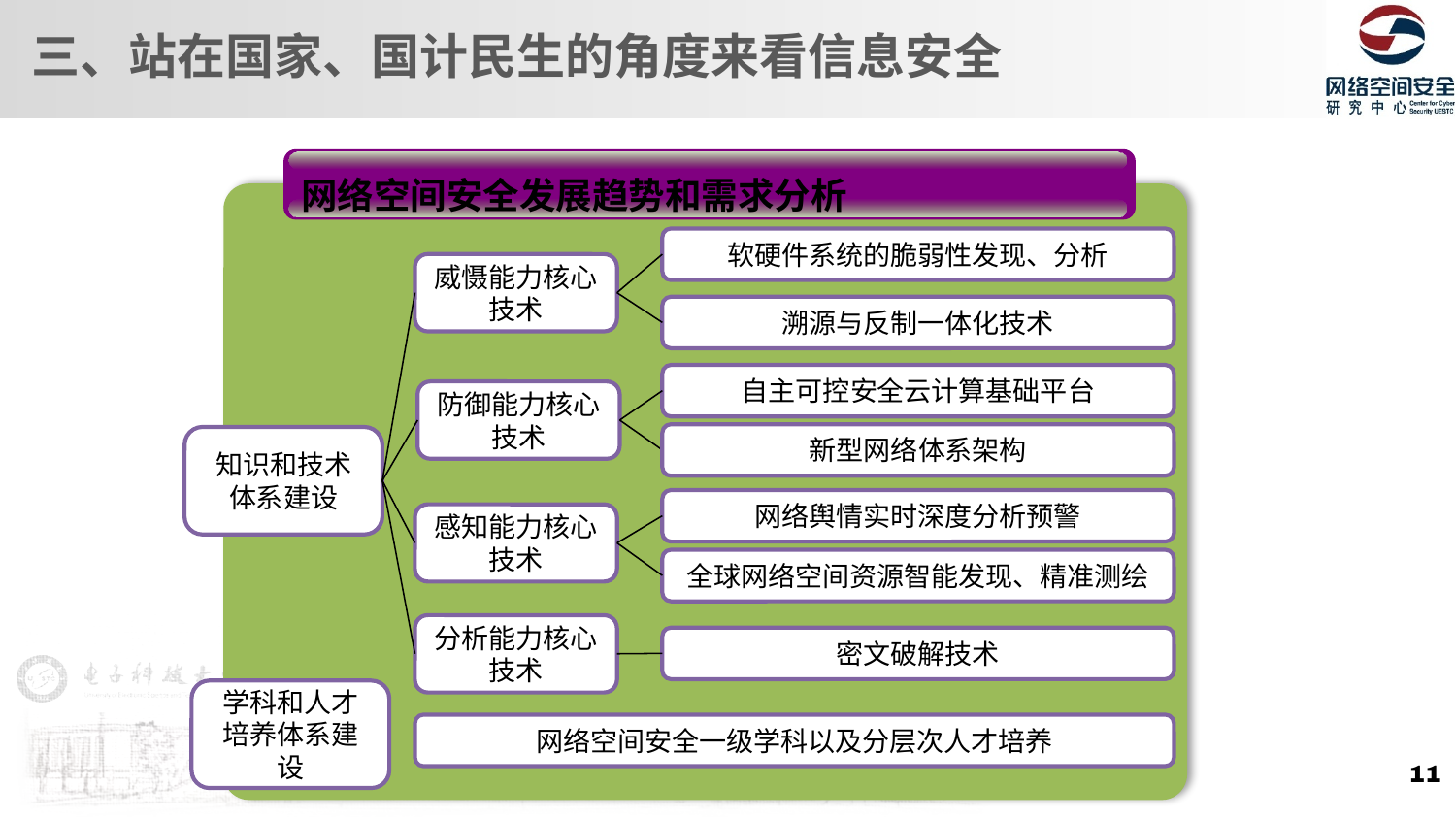

三、站在国家、国计民生的角度来看信息安全
网络空间安全发展趋势和需求分析

软硬件系统的脆弱性发现、分析
威慑能力核心技术
溯源与反制一体化技术
自主可控安全云计算基础平台
防御能力核心技术
新型网络体系架构
知识和技术体系建设
网络舆情实时深度分析预警
感知能力核心技术
全球网络空间资源智能发现、精准测绘
分析能力核心技术
密文破解技术
学科和人才培养体系建设
网络空间安全一级学科以及分层次人才培养
11